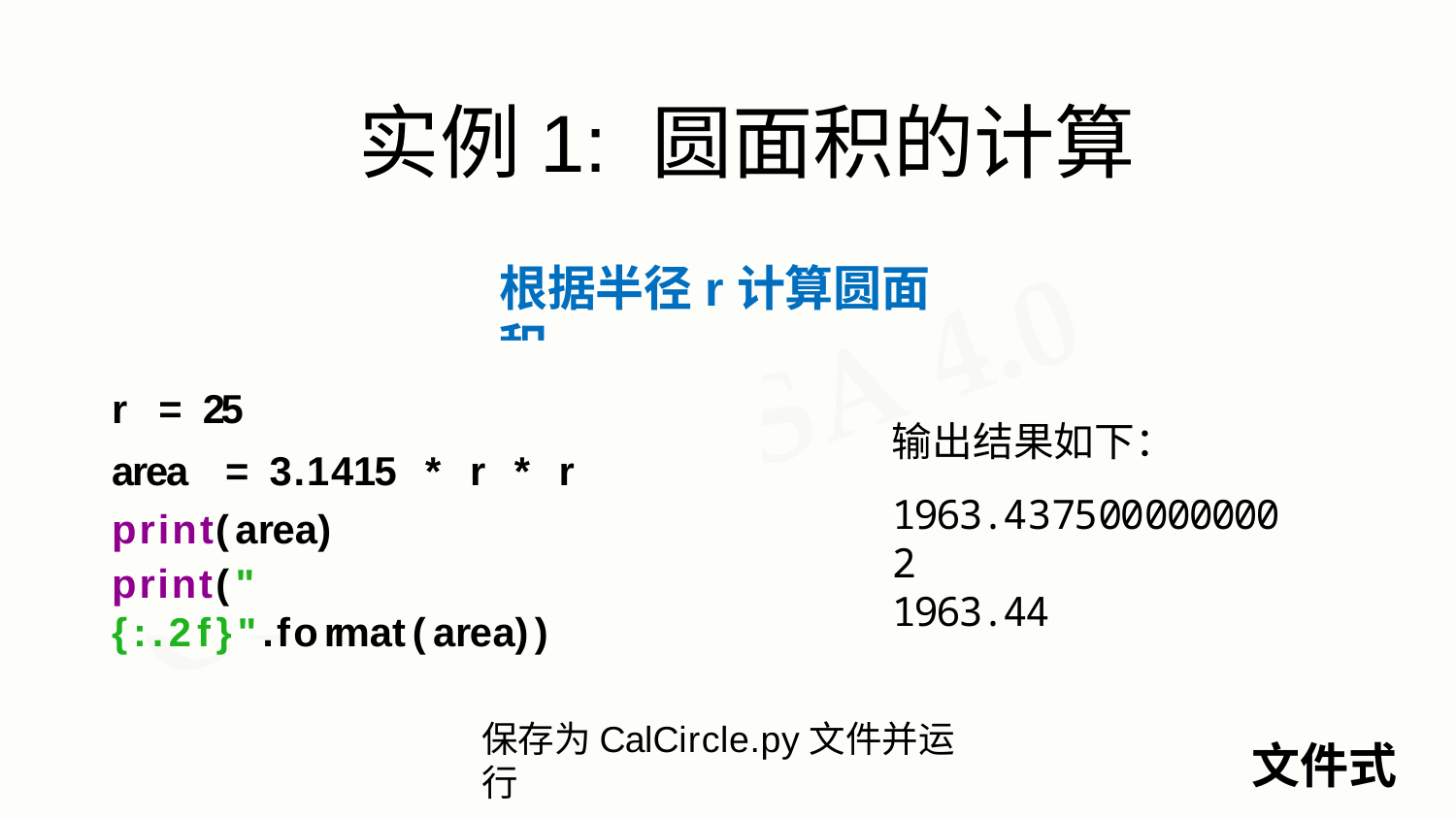

# 实例1: 圆面积的计算
根据半径r计算圆面积

r	=	25
area	=	3.1415	*	r	*	r print(area)
print(" {:.2f}".format(area))
输出结果如下：
1963.4375000000002
1963.44

保存为CalCircle.py文件并运行
文件式